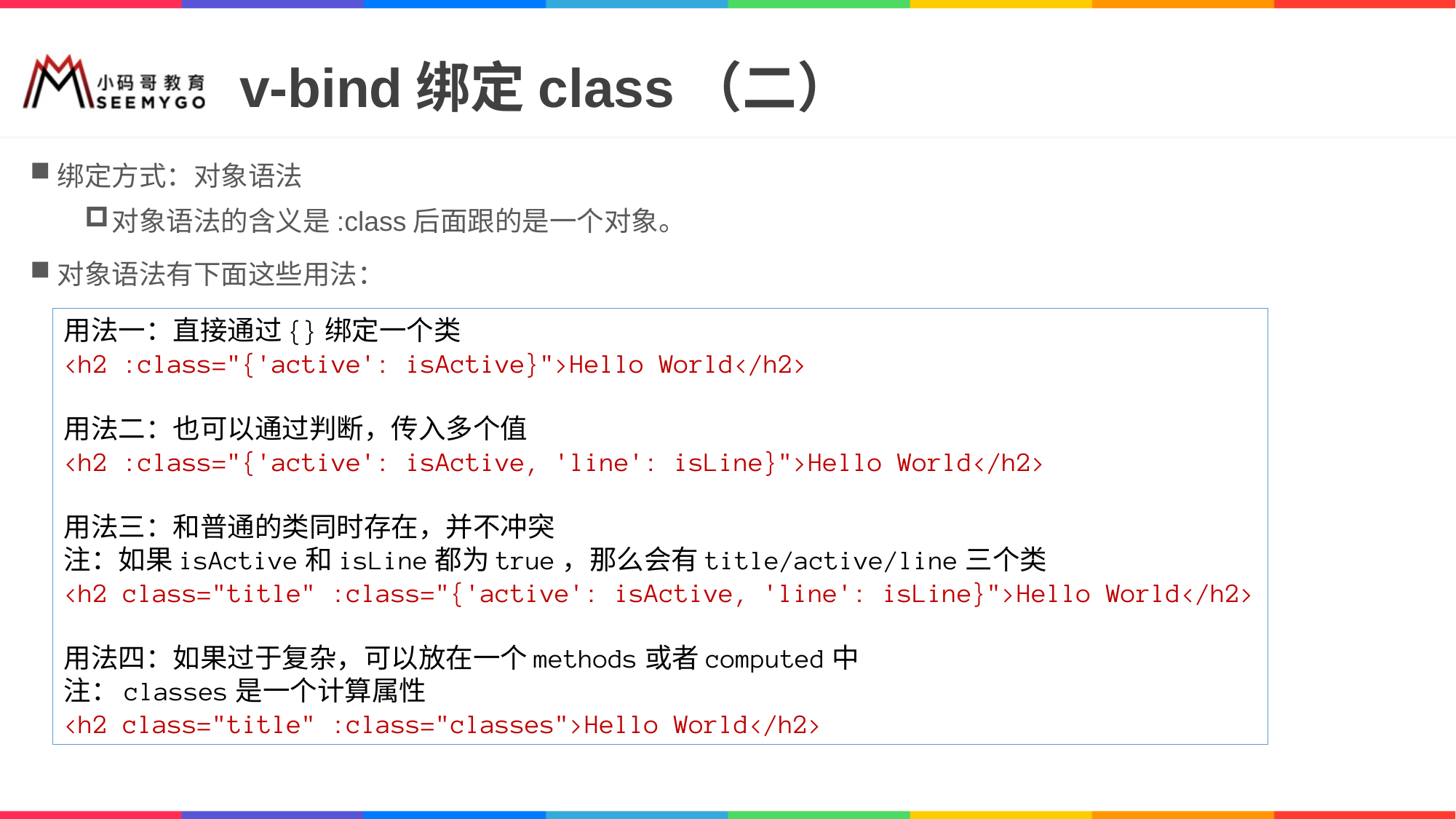

# v-bind绑定class（二）
绑定方式：对象语法
对象语法的含义是:class后面跟的是一个对象。
对象语法有下面这些用法：

用法一：直接通过{}绑定一个类
<h2 :class="{'active': isActive}">Hello World</h2>

用法二：也可以通过判断，传入多个值
<h2 :class="{'active': isActive, 'line': isLine}">Hello World</h2>

用法三：和普通的类同时存在，并不冲突
注：如果isActive和isLine都为true，那么会有title/active/line三个类
<h2 class="title" :class="{'active': isActive, 'line': isLine}">Hello World</h2>

用法四：如果过于复杂，可以放在一个methods或者computed中
注：classes是一个计算属性
<h2 class="title" :class="classes">Hello World</h2>